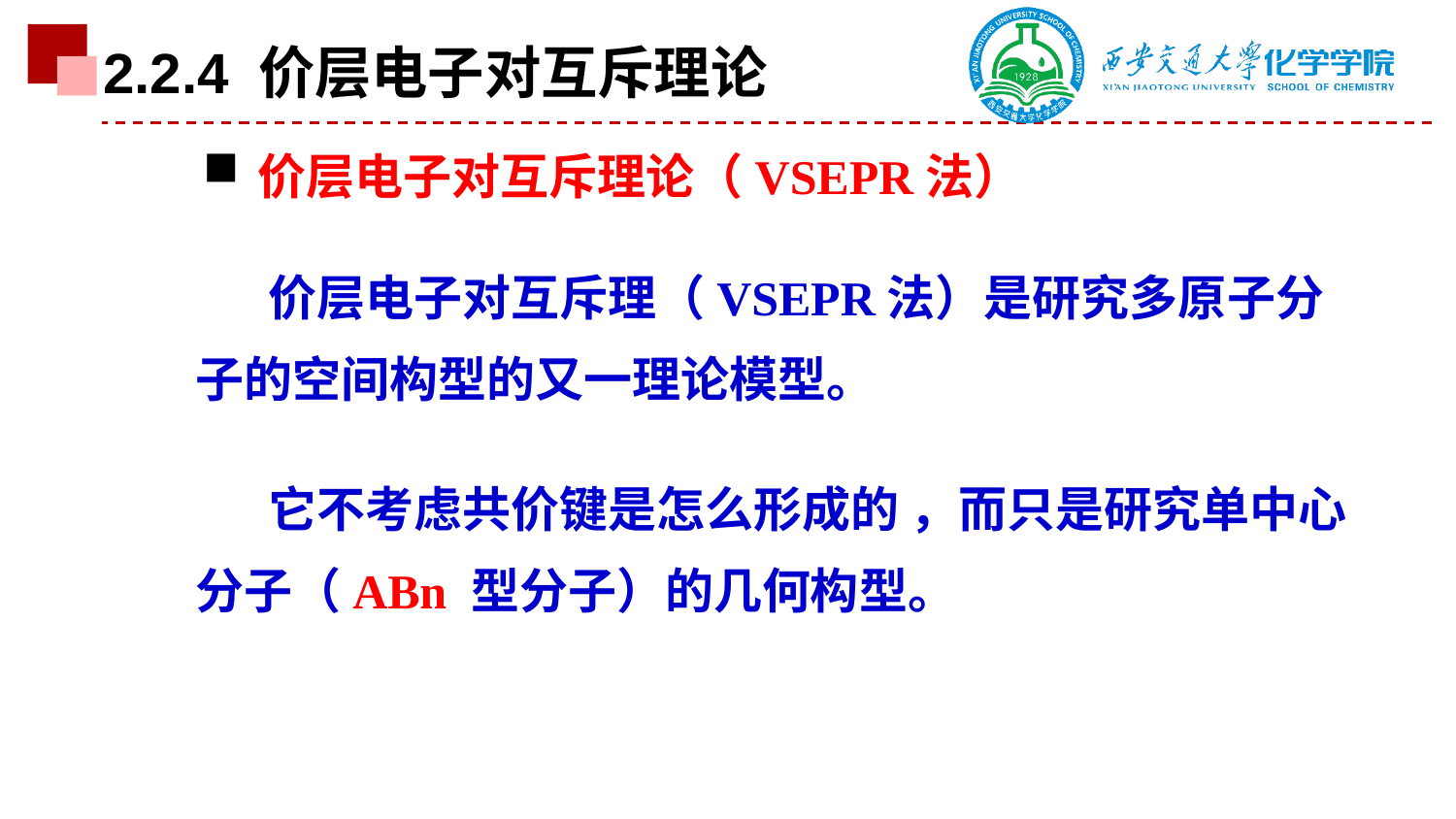

2.2.4 价层电子对互斥理论
价层电子对互斥理论（VSEPR法）
价层电子对互斥理（VSEPR法）是研究多原子分子的空间构型的又一理论模型。
它不考虑共价键是怎么形成的 ，而只是研究单中心分子（ABn 型分子）的几何构型。